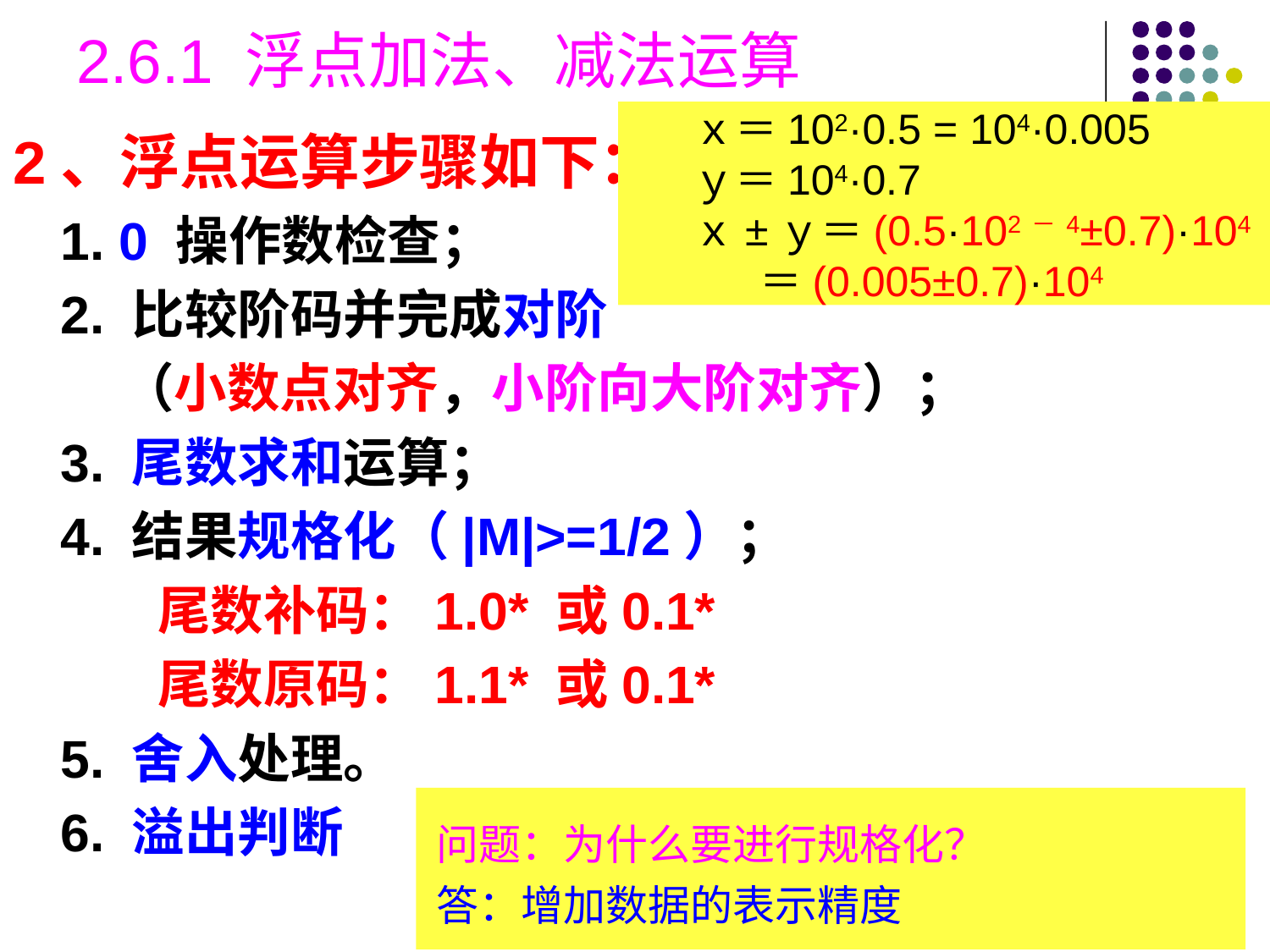

2.6.1 浮点加法、减法运算
ｘ＝102·0.5 = 104·0.005
ｙ＝104·0.7
ｘ±ｙ＝(0.5·102－4±0.7)·104
      ＝(0.005±0.7)·104
2、浮点运算步骤如下：
1. 0 操作数检查；
2. 比较阶码并完成对阶
    （小数点对齐，小阶向大阶对齐）；
3. 尾数求和运算；
4. 结果规格化（|M|>=1/2）；
       尾数补码：1.0* 或0.1*
       尾数原码：1.1* 或0.1*
5. 舍入处理。
6. 溢出判断
问题：为什么要进行规格化？
答：增加数据的表示精度
#
105